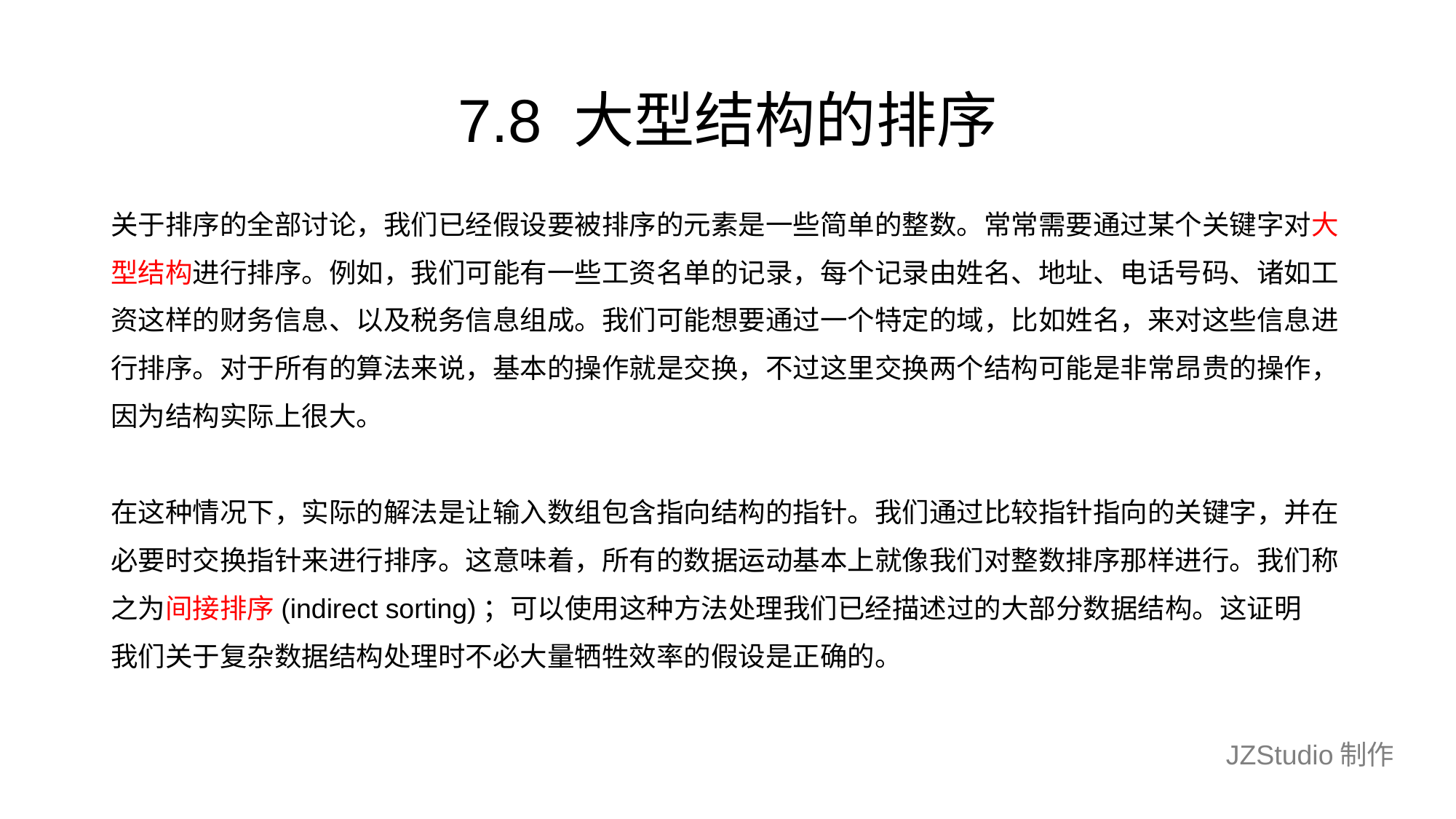

# 7.8 大型结构的排序
关于排序的全部讨论，我们已经假设要被排序的元素是一些简单的整数。常常需要通过某个关键字对大
型结构进行排序。例如，我们可能有一些工资名单的记录，每个记录由姓名、地址、电话号码、诸如工
资这样的财务信息、以及税务信息组成。我们可能想要通过一个特定的域，比如姓名，来对这些信息进
行排序。对于所有的算法来说，基本的操作就是交换，不过这里交换两个结构可能是非常昂贵的操作，
因为结构实际上很大。

在这种情况下，实际的解法是让输入数组包含指向结构的指针。我们通过比较指针指向的关键字，并在
必要时交换指针来进行排序。这意味着，所有的数据运动基本上就像我们对整数排序那样进行。我们称
之为间接排序(indirect sorting)；可以使用这种方法处理我们已经描述过的大部分数据结构。这证明
我们关于复杂数据结构处理时不必大量牺牲效率的假设是正确的。